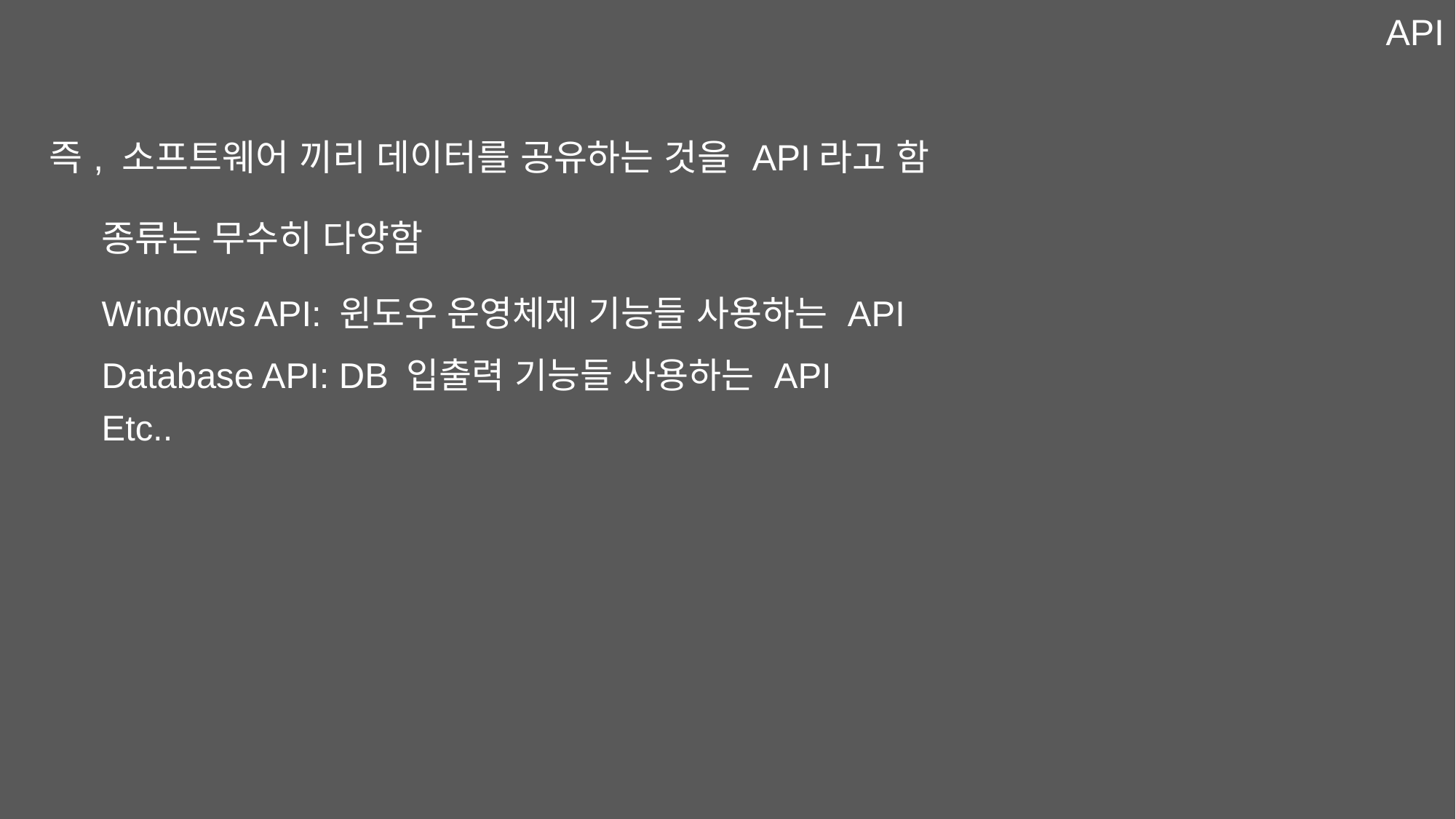

API
즉, 소프트웨어 끼리 데이터를 공유하는 것을 API라고 함
종류는 무수히 다양함
Windows API: 윈도우 운영체제 기능들 사용하는 API
Database API: DB 입출력 기능들 사용하는 API
Etc..